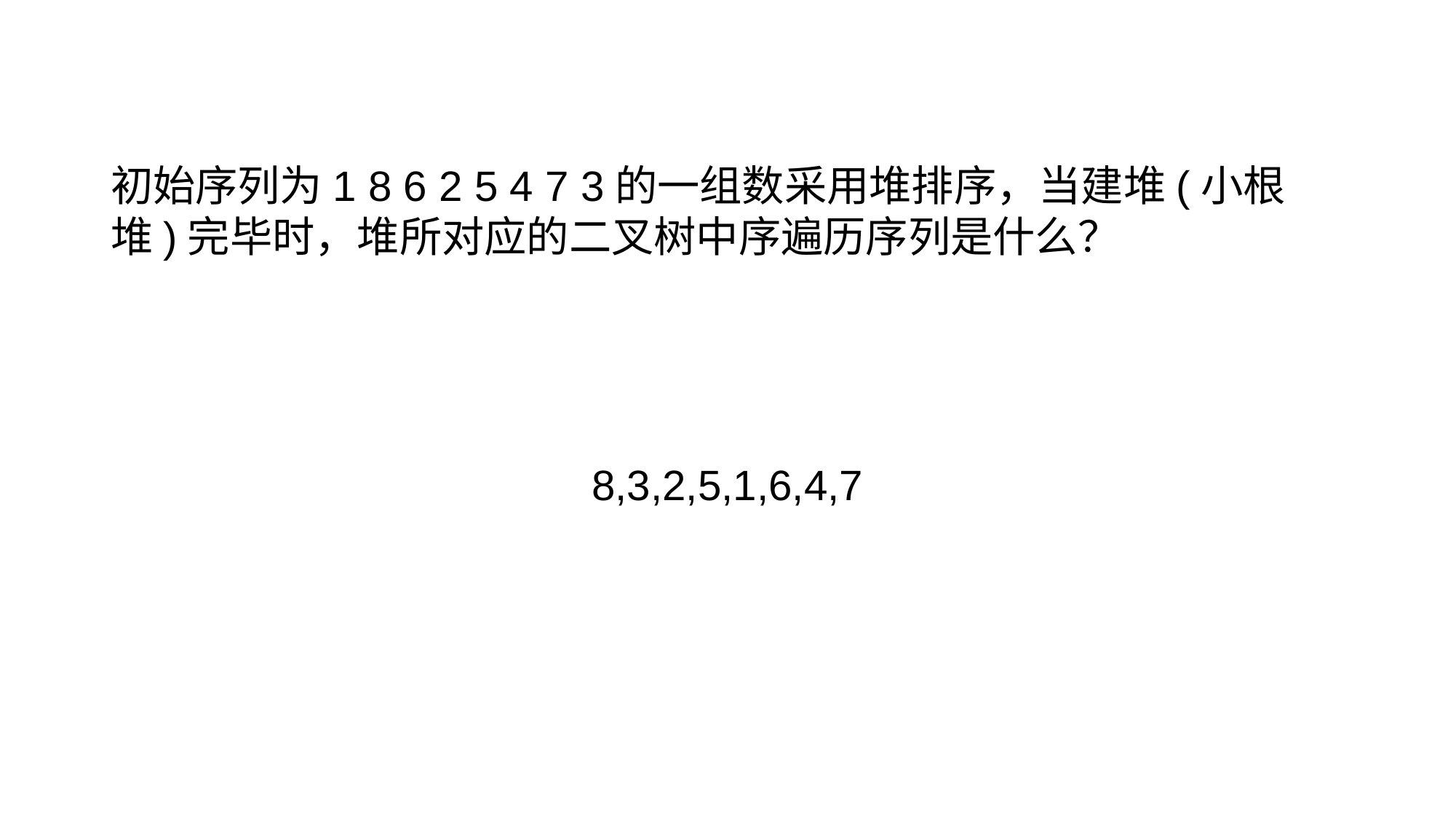

初始序列为1 8 6 2 5 4 7 3的一组数采用堆排序，当建堆(小根堆)完毕时，堆所对应的二叉树中序遍历序列是什么？
8,3,2,5,1,6,4,7